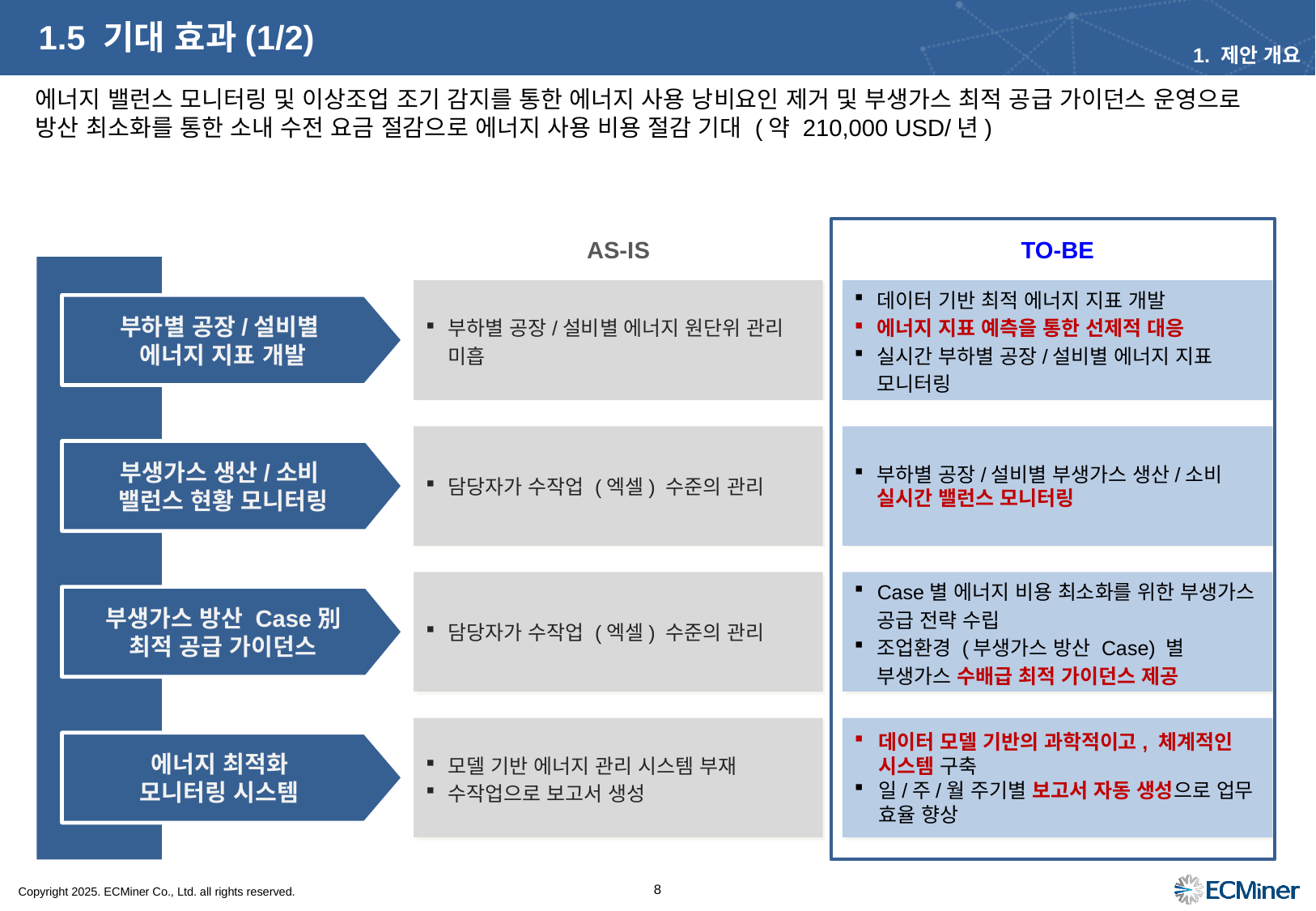

# 1.5 기대 효과(1/2)
1. 제안 개요
에너지 밸런스 모니터링 및 이상조업 조기 감지를 통한 에너지 사용 낭비요인 제거 및 부생가스 최적 공급 가이던스 운영으로 방산 최소화를 통한 소내 수전 요금 절감으로 에너지 사용 비용 절감 기대 (약 210,000 USD/년)

AS-IS
TO-BE

부하별 공장/설비별 에너지 원단위 관리 미흡
데이터 기반 최적 에너지 지표 개발
에너지 지표 예측을 통한 선제적 대응
실시간 부하별 공장/설비별 에너지 지표 모니터링
부하별 공장/설비별
에너지 지표 개발
담당자가 수작업 (엑셀) 수준의 관리
부하별 공장/설비별 부생가스 생산/소비 실시간 밸런스 모니터링
부생가스 생산/소비
밸런스 현황 모니터링
담당자가 수작업 (엑셀) 수준의 관리
Case별 에너지 비용 최소화를 위한 부생가스 공급 전략 수립
조업환경 (부생가스 방산 Case) 별 부생가스 수배급 최적 가이던스 제공
부생가스 방산 Case別
최적 공급 가이던스
모델 기반 에너지 관리 시스템 부재
수작업으로 보고서 생성
데이터 모델 기반의 과학적이고, 체계적인 시스템 구축
일/주/월 주기별 보고서 자동 생성으로 업무 효율 향상
에너지 최적화
모니터링 시스템